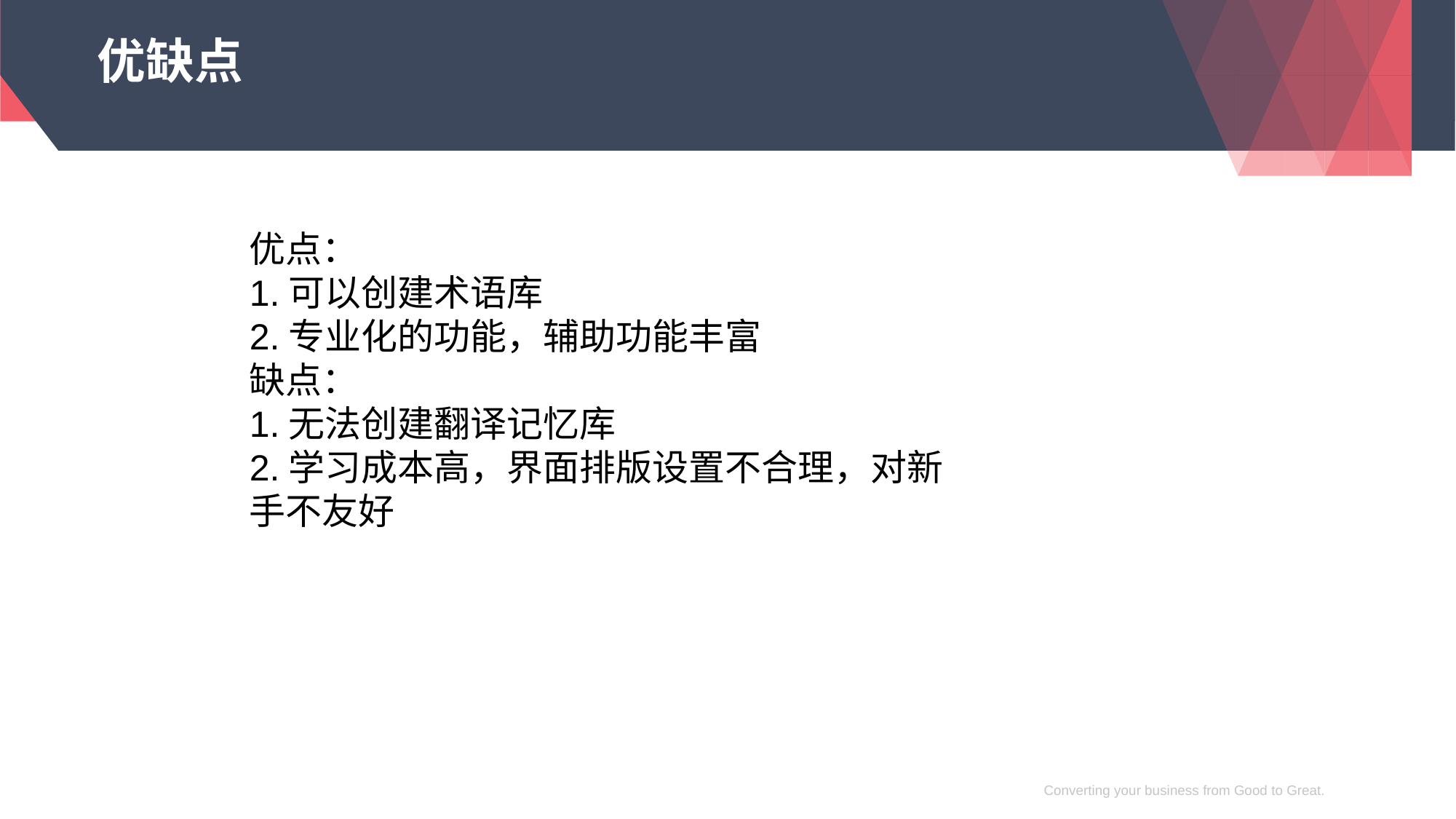

# 优缺点
优点：
1.可以创建术语库
2.专业化的功能，辅助功能丰富
缺点：
1.无法创建翻译记忆库
2.学习成本高，界面排版设置不合理，对新手不友好
Converting your business from Good to Great.
28